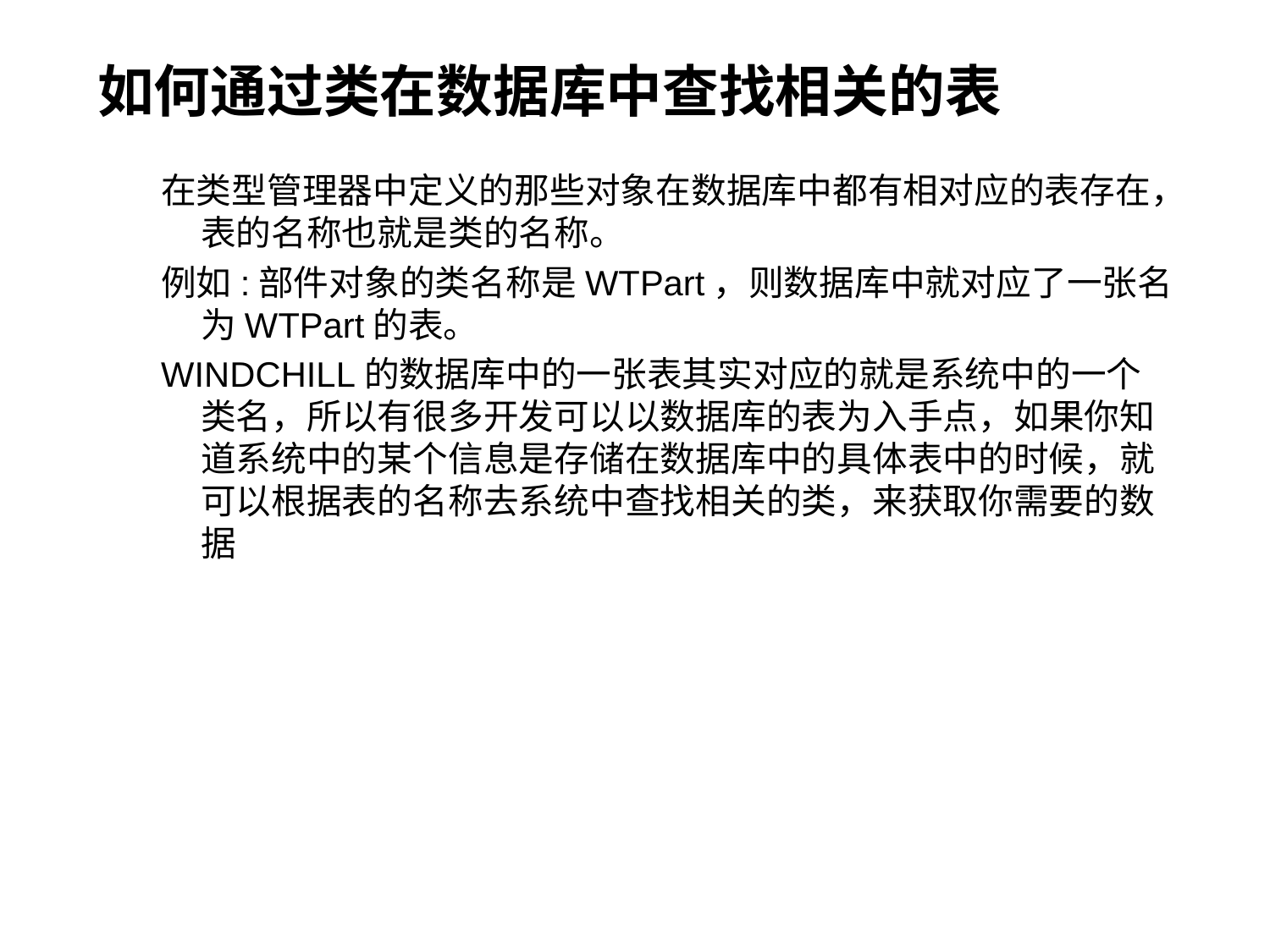

# 如何通过类在数据库中查找相关的表
在类型管理器中定义的那些对象在数据库中都有相对应的表存在，表的名称也就是类的名称。
例如:部件对象的类名称是WTPart，则数据库中就对应了一张名为WTPart的表。
WINDCHILL的数据库中的一张表其实对应的就是系统中的一个类名，所以有很多开发可以以数据库的表为入手点，如果你知道系统中的某个信息是存储在数据库中的具体表中的时候，就可以根据表的名称去系统中查找相关的类，来获取你需要的数据